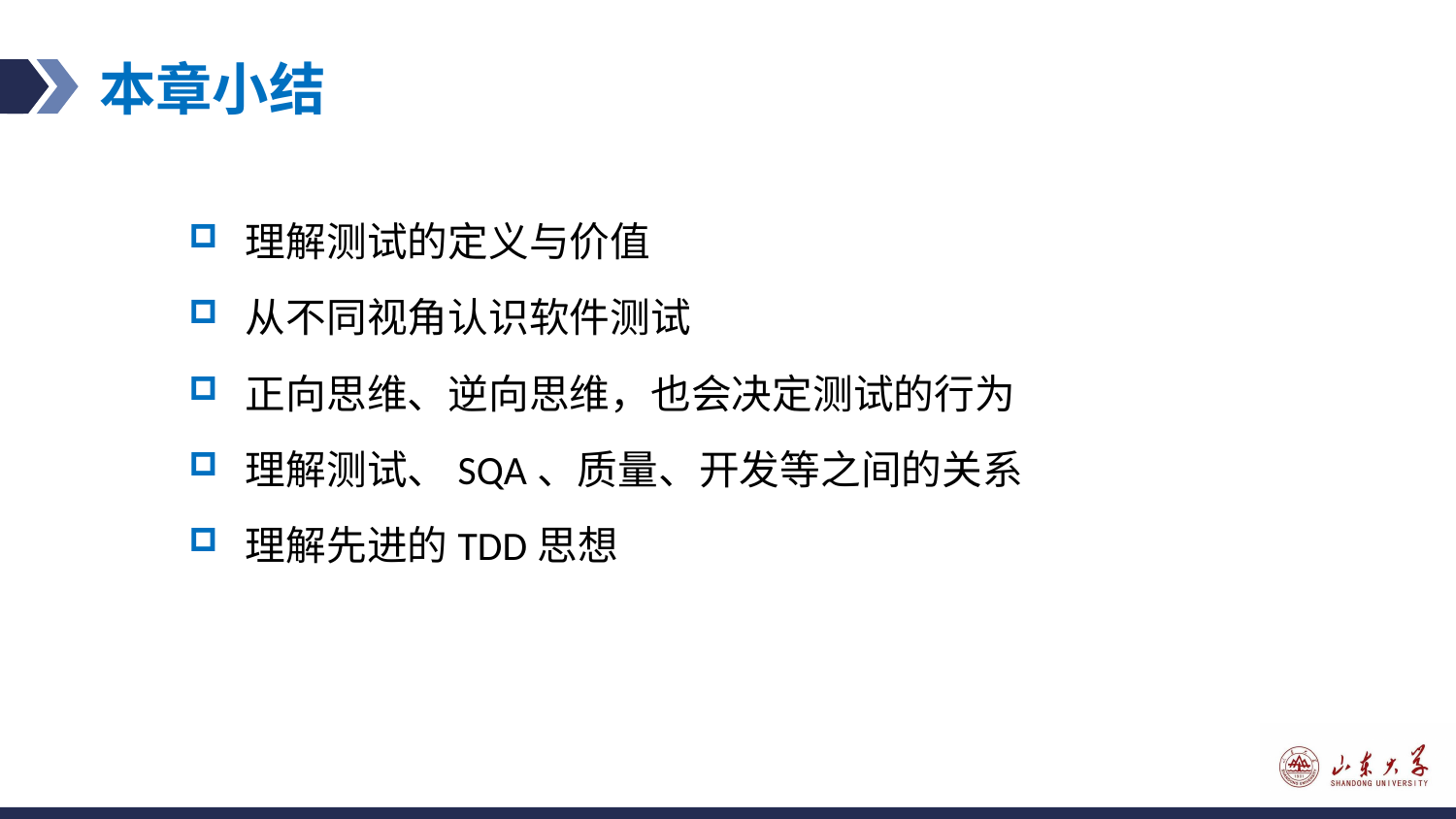

# 本章小结
理解测试的定义与价值
从不同视角认识软件测试
正向思维、逆向思维，也会决定测试的行为
理解测试、SQA、质量、开发等之间的关系
理解先进的TDD思想